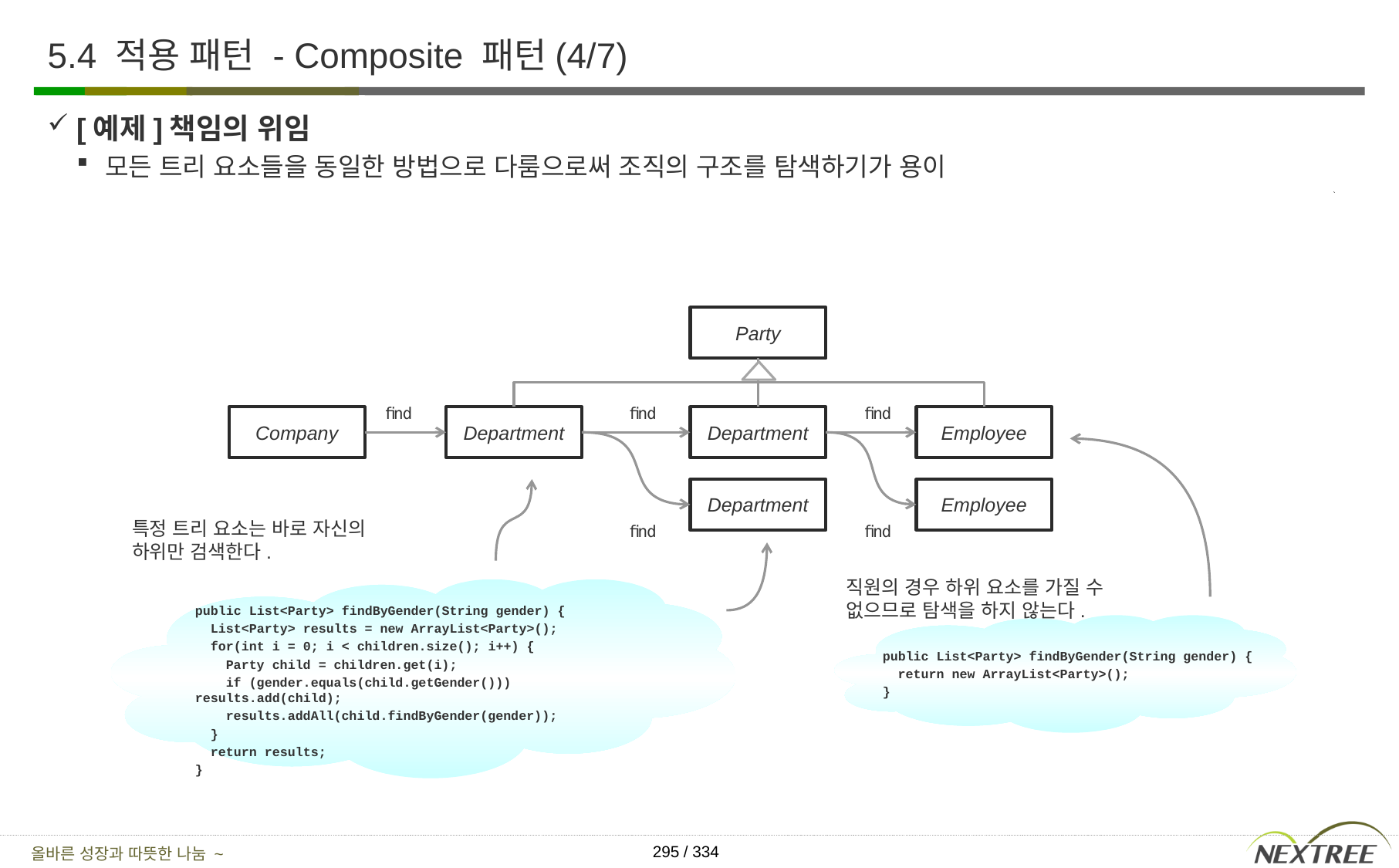

# 5.4 적용 패턴 - Composite 패턴(4/7)
[예제]책임의 위임
모든 트리 요소들을 동일한 방법으로 다룸으로써 조직의 구조를 탐색하기가 용이
Party

find
find
find
Company
Department
Department
Employee

Department
Employee
특정 트리 요소는 바로 자신의 하위만 검색한다.
find
find

직원의 경우 하위 요소를 가질 수 없으므로 탐색을 하지 않는다.

public List<Party> findByGender(String gender) {
  List<Party> results = new ArrayList<Party>();
  for(int i = 0; i < children.size(); i++) {
    Party child = children.get(i);
    if (gender.equals(child.getGender())) results.add(child);
    results.addAll(child.findByGender(gender));
  }
  return results;
}

public List<Party> findByGender(String gender) {
  return new ArrayList<Party>();
}